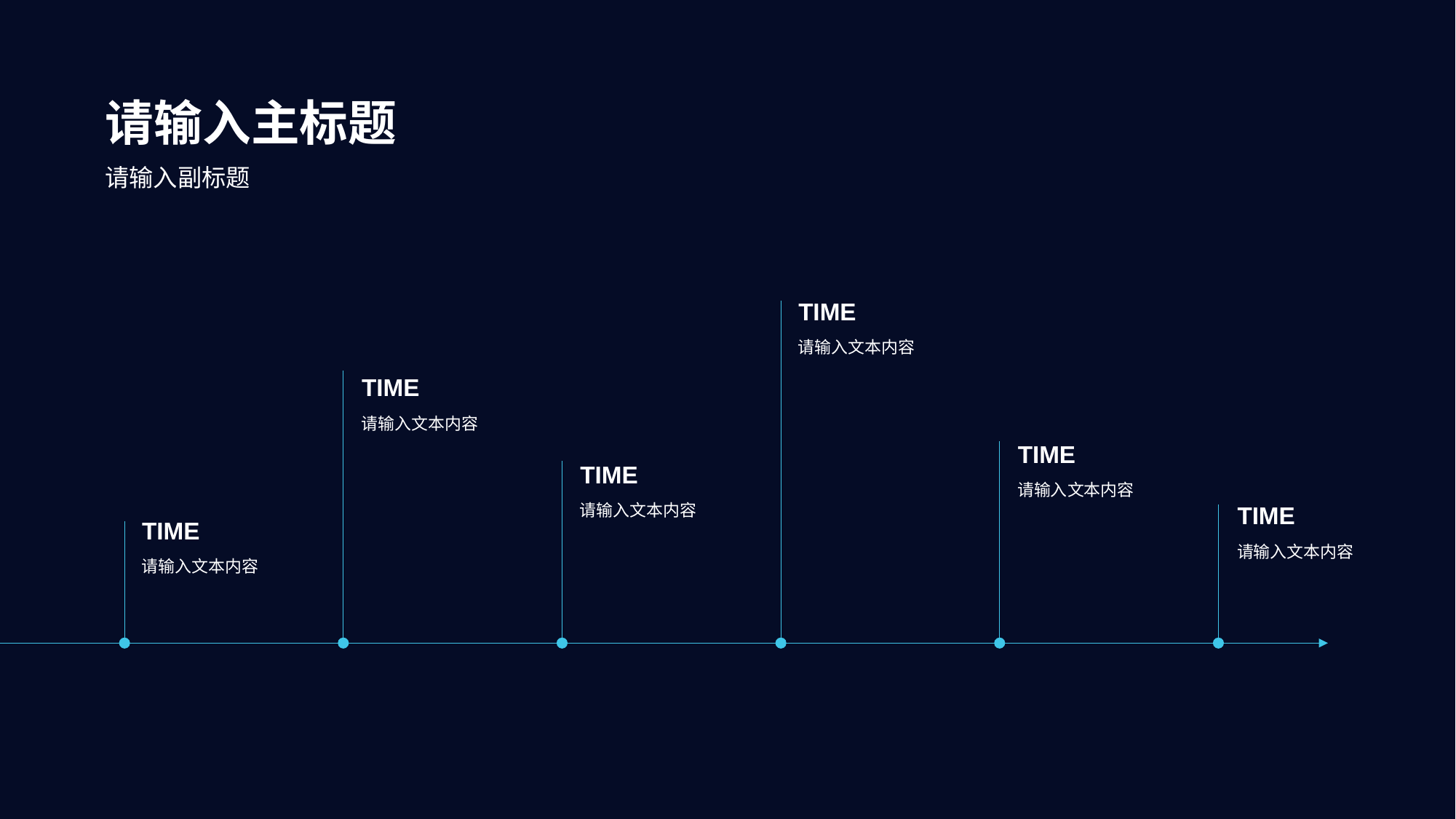

请输入主标题
请输入副标题
TIME
请输入文本内容

TIME
请输入文本内容

TIME
请输入文本内容

TIME
请输入文本内容

TIME
请输入文本内容

TIME
请输入文本内容